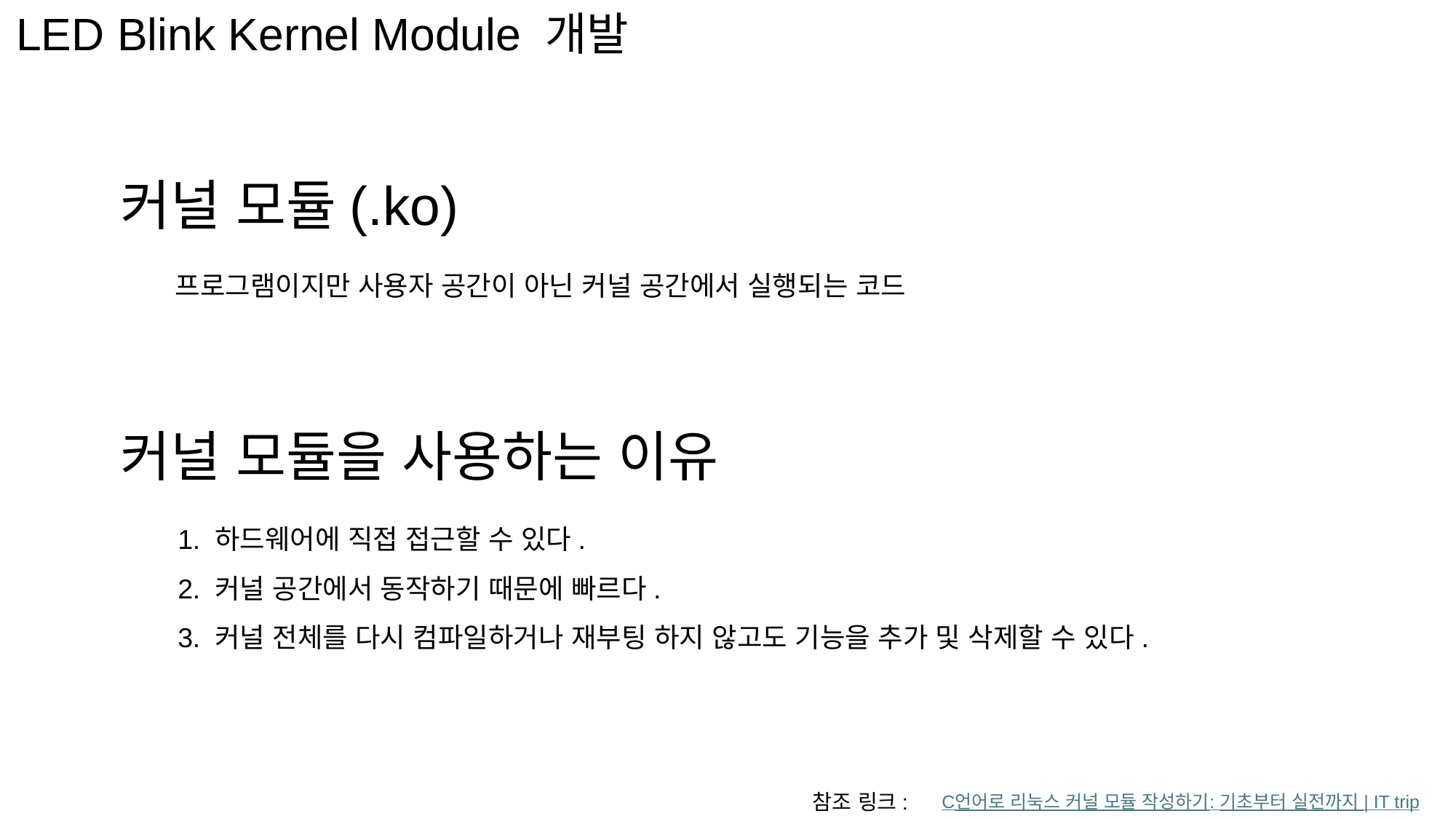

LED Blink Kernel Module 개발
커널 모듈(.ko)

프로그램이지만 사용자 공간이 아닌 커널 공간에서 실행되는 코드
커널 모듈을 사용하는 이유
1. 하드웨어에 직접 접근할 수 있다.
2. 커널 공간에서 동작하기 때문에 빠르다.
3. 커널 전체를 다시 컴파일하거나 재부팅 하지 않고도 기능을 추가 및 삭제할 수 있다.
참조 링크:
C언어로 리눅스 커널 모듈 작성하기: 기초부터 실전까지 | IT trip